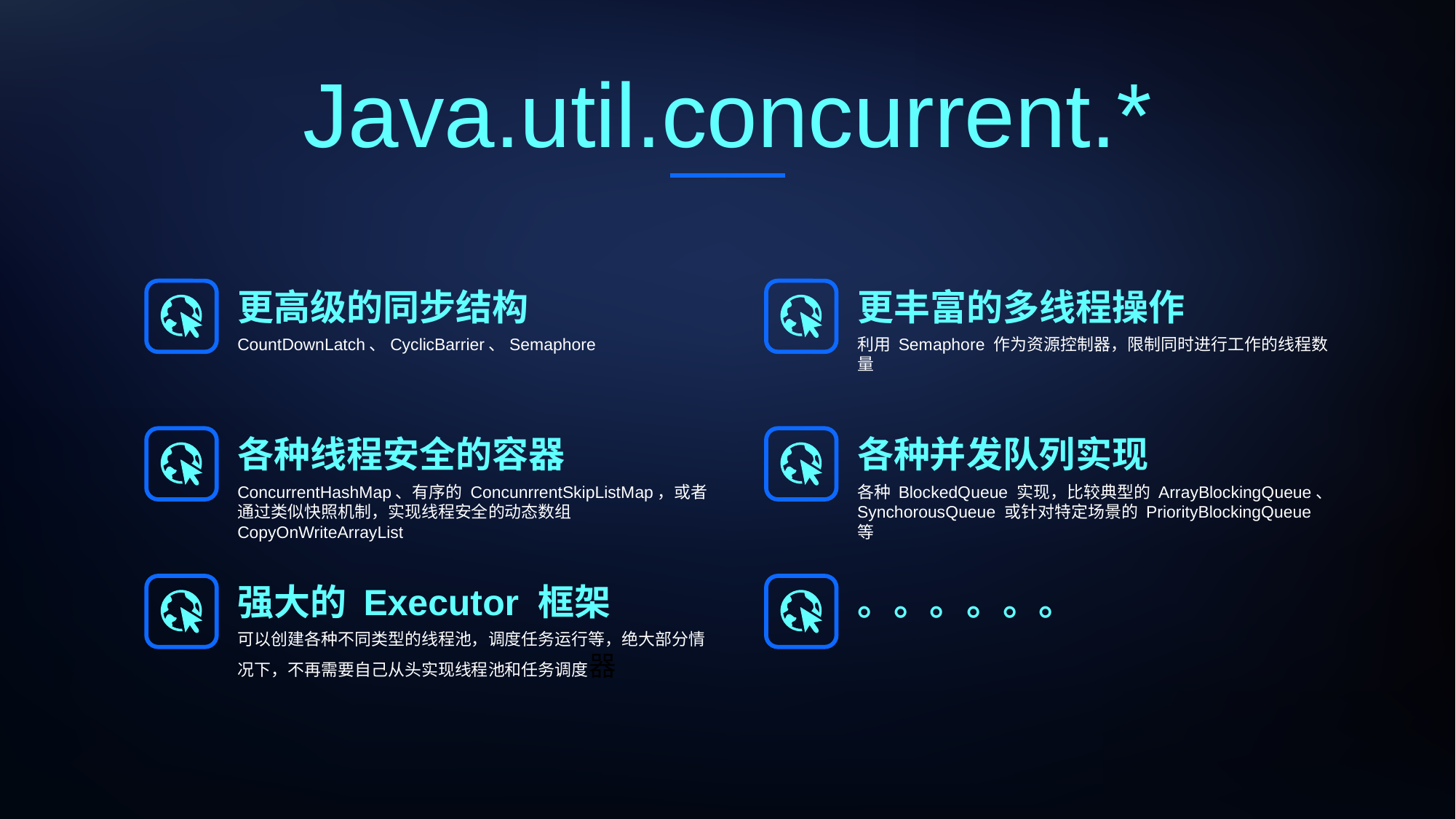

Java.util.concurrent.*
更高级的同步结构
CountDownLatch、CyclicBarrier、Semaphore

更丰富的多线程操作
利用 Semaphore 作为资源控制器，限制同时进行工作的线程数量

各种线程安全的容器
ConcurrentHashMap、有序的 ConcunrrentSkipListMap，或者通过类似快照机制，实现线程安全的动态数组 CopyOnWriteArrayList

各种并发队列实现
各种 BlockedQueue 实现，比较典型的 ArrayBlockingQueue、 SynchorousQueue 或针对特定场景的 PriorityBlockingQueue 等

强大的 Executor 框架
可以创建各种不同类型的线程池，调度任务运行等，绝大部分情况下，不再需要自己从头实现线程池和任务调度器

。。。。。。